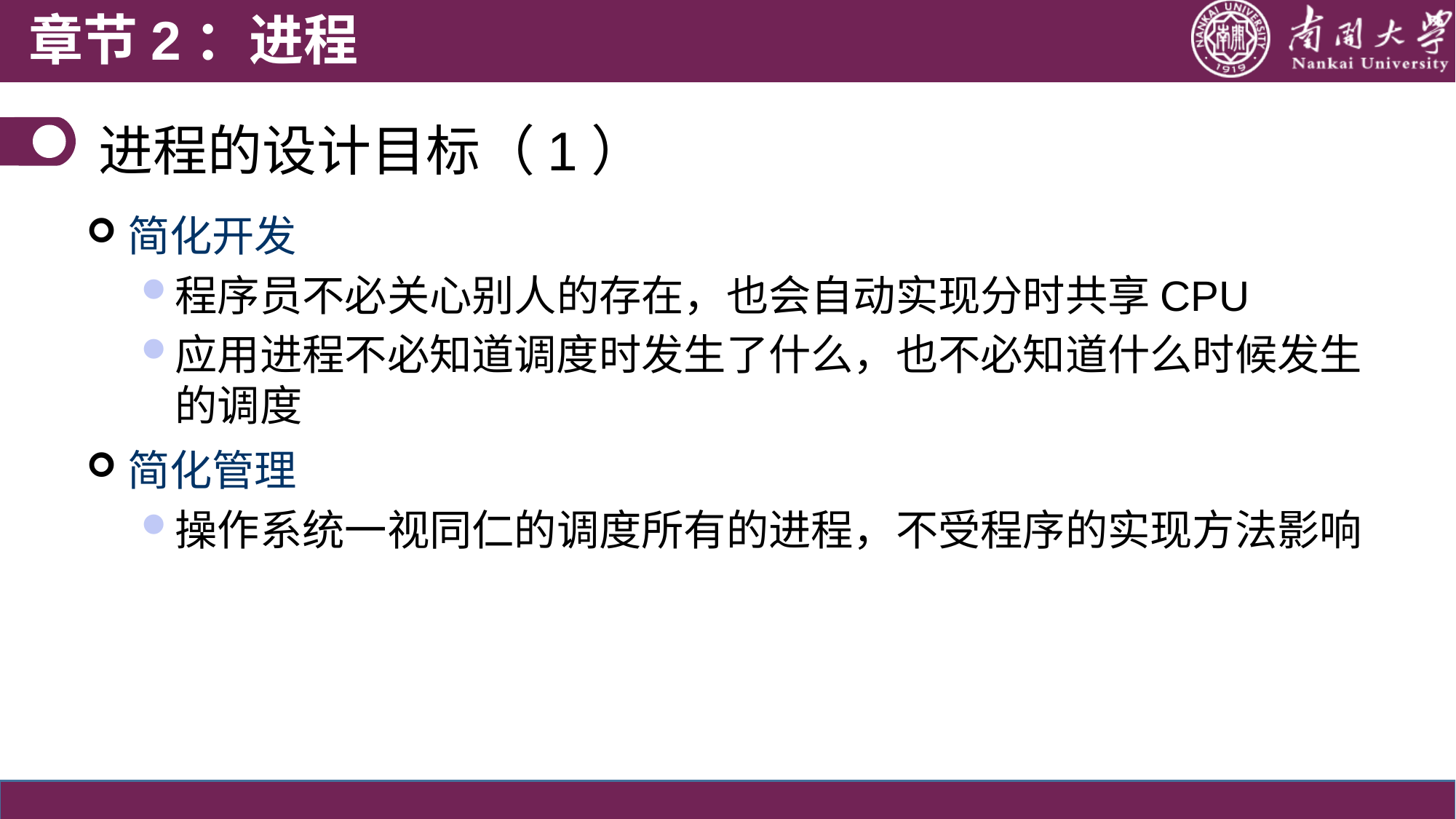

章节2：进程
进程的设计目标（1）

简化开发
程序员不必关心别人的存在，也会自动实现分时共享CPU
应用进程不必知道调度时发生了什么，也不必知道什么时候发生的调度
简化管理
操作系统一视同仁的调度所有的进程，不受程序的实现方法影响